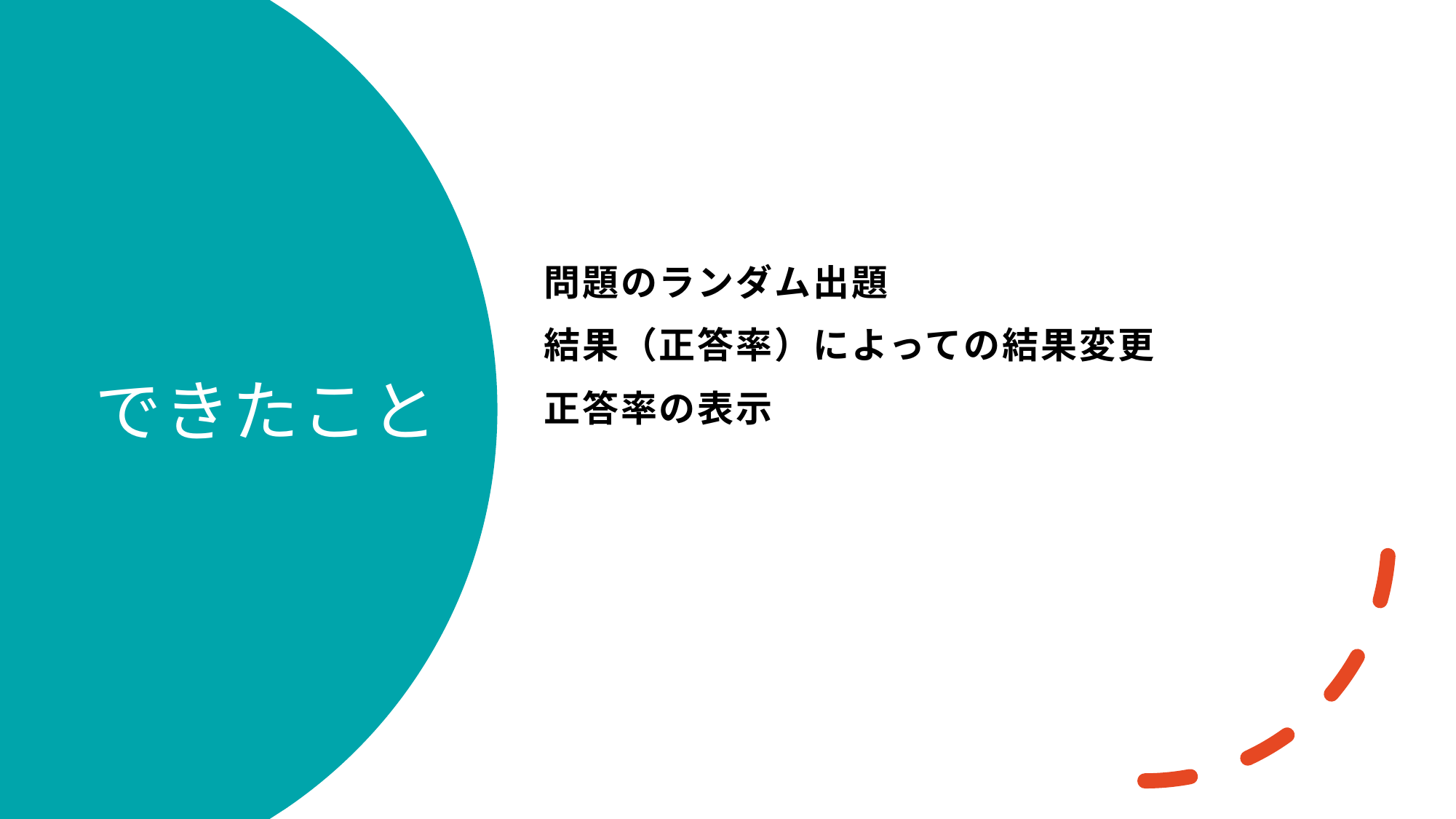

問題のランダム出題
結果（正答率）によっての結果変更
正答率の表示

# できたこと